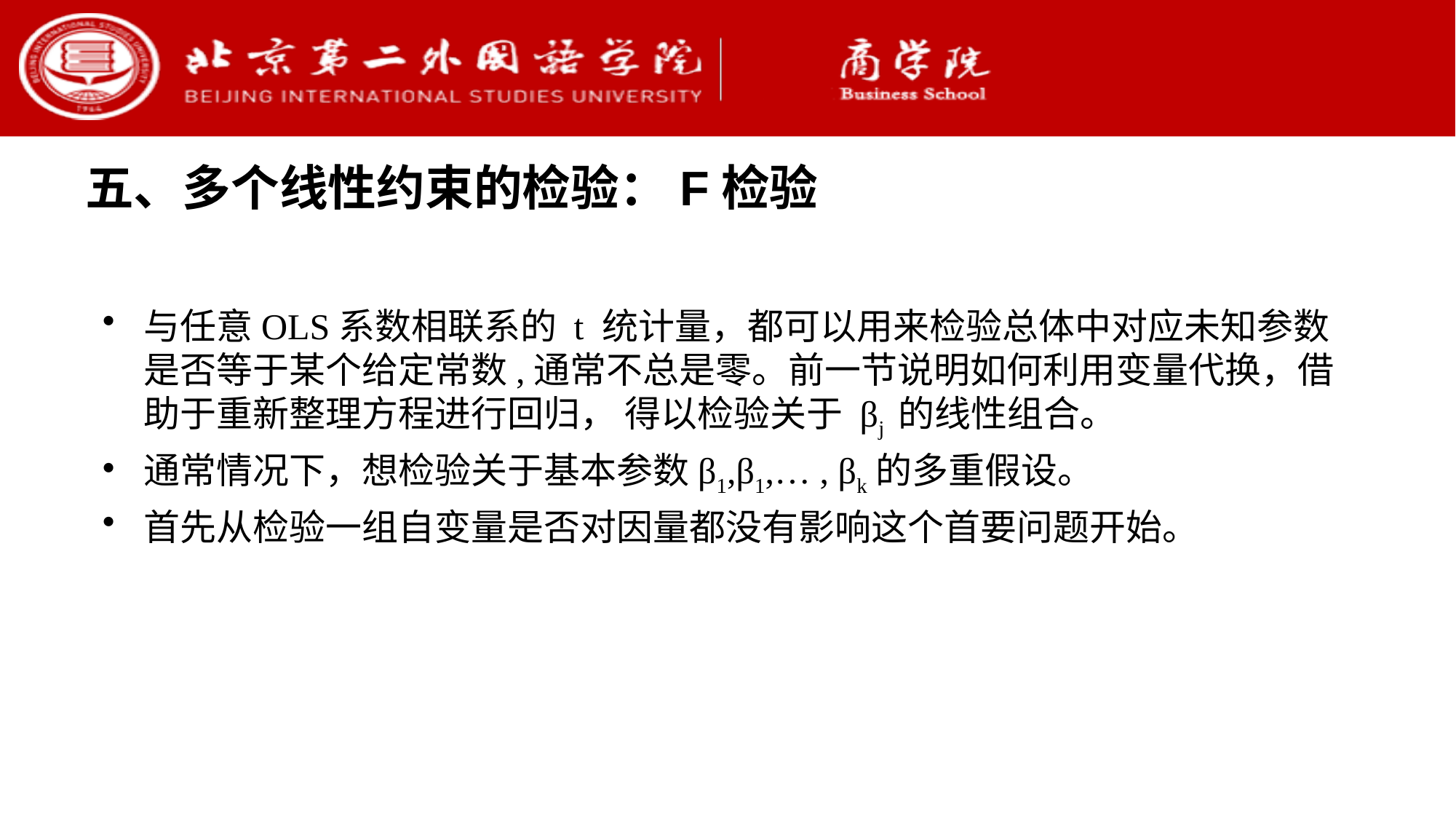

五、多个线性约束的检验：F检验
与任意OLS系数相联系的 t 统计量，都可以用来检验总体中对应未知参数是否等于某个给定常数,通常不总是零。前一节说明如何利用变量代换，借助于重新整理方程进行回归， 得以检验关于 βj 的线性组合。
通常情况下，想检验关于基本参数β1,β1,… , βk的多重假设。
首先从检验一组自变量是否对因量都没有影响这个首要问题开始。